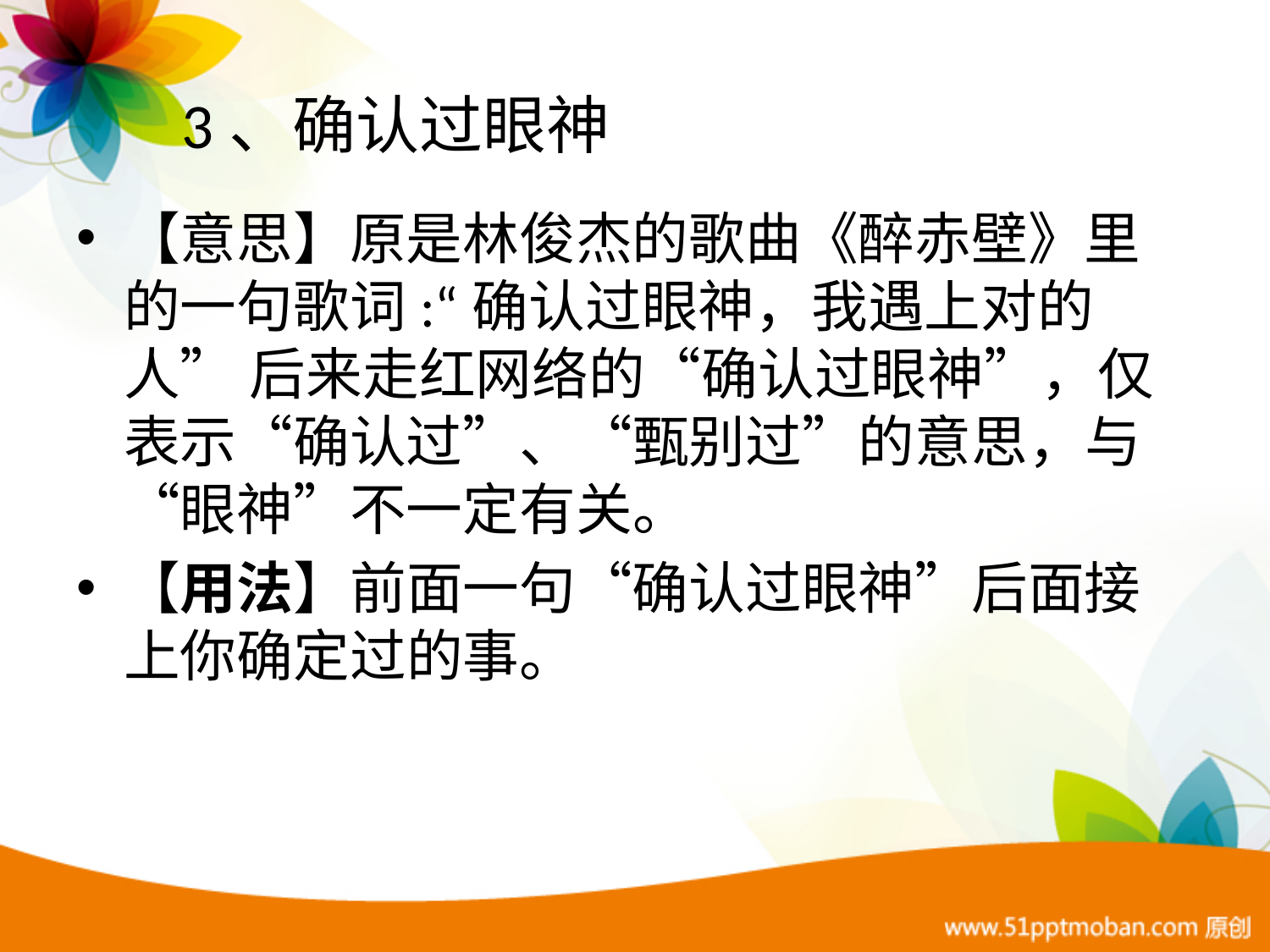

# 3、确认过眼神
【意思】原是林俊杰的歌曲《醉赤壁》里的一句歌词:“确认过眼神，我遇上对的人” 后来走红网络的“确认过眼神”，仅表示“确认过”、“甄别过”的意思，与“眼神”不一定有关。
【用法】前面一句“确认过眼神”后面接上你确定过的事。